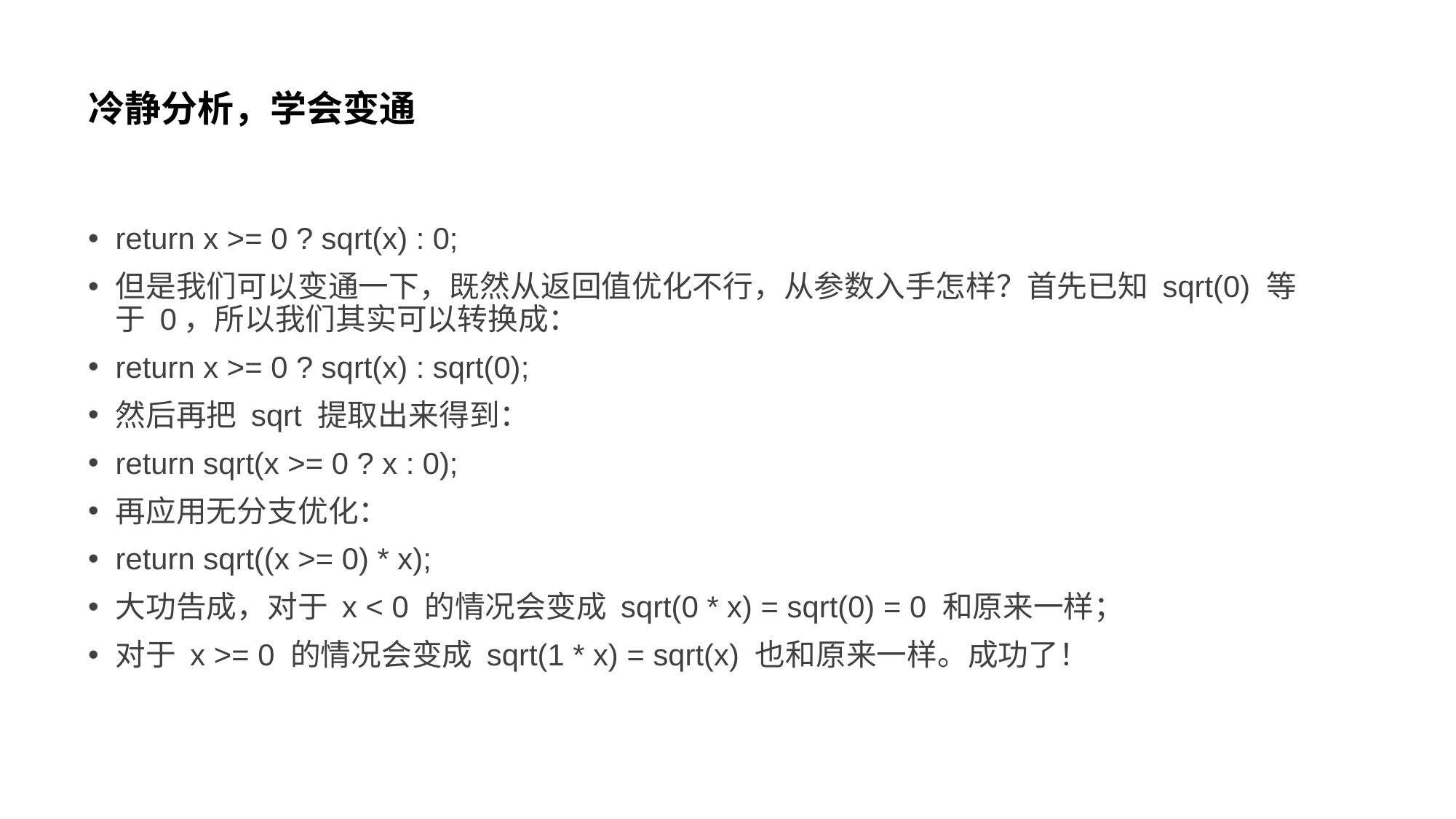

# 冷静分析，学会变通
return x >= 0 ? sqrt(x) : 0;
但是我们可以变通一下，既然从返回值优化不行，从参数入手怎样？首先已知 sqrt(0) 等于 0，所以我们其实可以转换成：
return x >= 0 ? sqrt(x) : sqrt(0);
然后再把 sqrt 提取出来得到：
return sqrt(x >= 0 ? x : 0);
再应用无分支优化：
return sqrt((x >= 0) * x);
大功告成，对于 x < 0 的情况会变成 sqrt(0 * x) = sqrt(0) = 0 和原来一样；
对于 x >= 0 的情况会变成 sqrt(1 * x) = sqrt(x) 也和原来一样。成功了！